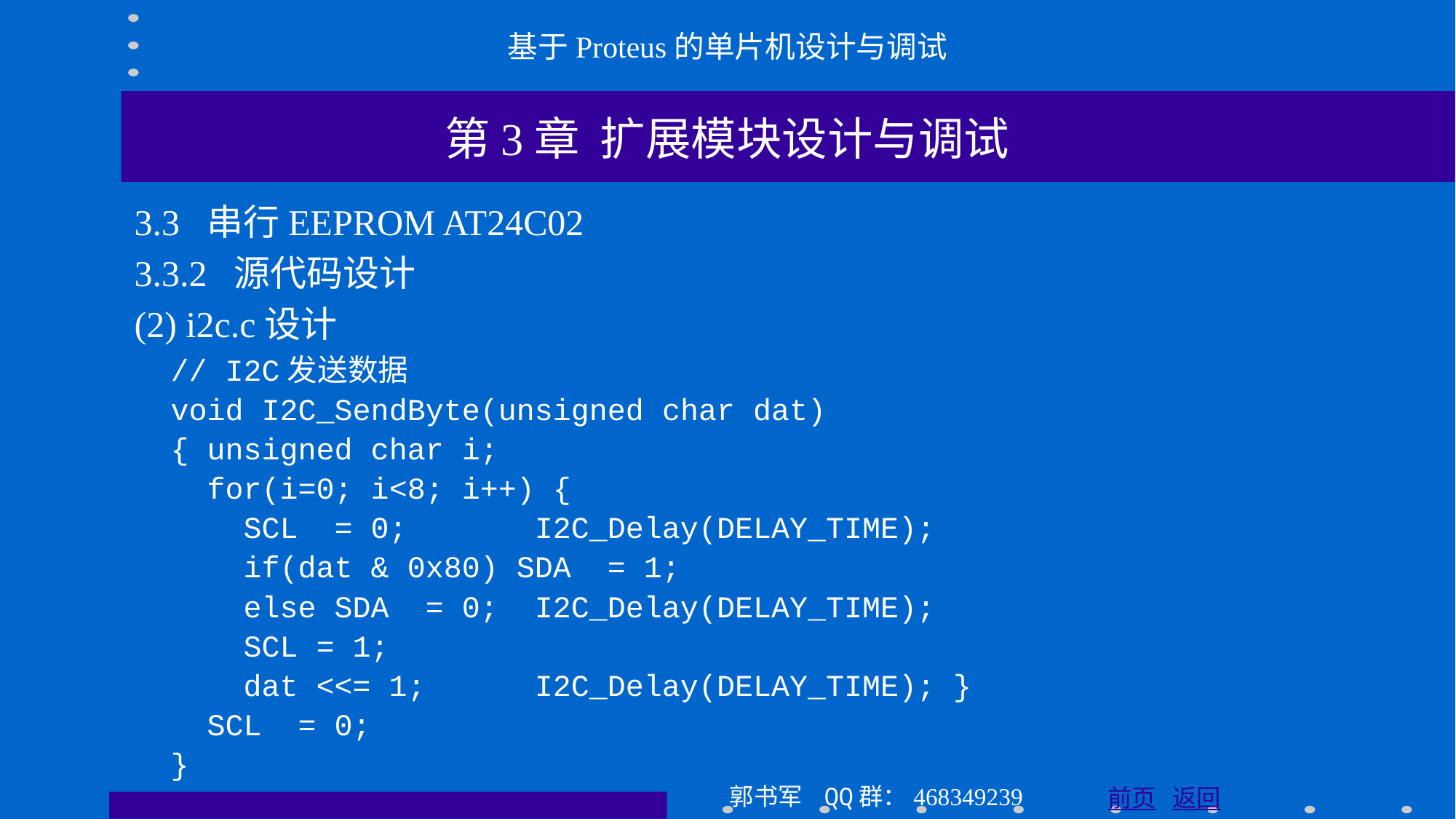

基于Proteus的单片机设计与调试
第3章  扩展模块设计与调试
3.3  串行EEPROM AT24C02
3.3.2  源代码设计
(2) i2c.c设计
  // I2C发送数据
  void I2C_SendByte(unsigned char dat)
  { unsigned char i;
    for(i=0; i<8; i++) {
      SCL  = 0;       I2C_Delay(DELAY_TIME);
      if(dat & 0x80) SDA  = 1;
      else SDA  = 0;  I2C_Delay(DELAY_TIME);
      SCL = 1;
      dat <<= 1;      I2C_Delay(DELAY_TIME); }
    SCL  = 0;
  }

郭书军   QQ群：468349239
前页   返回